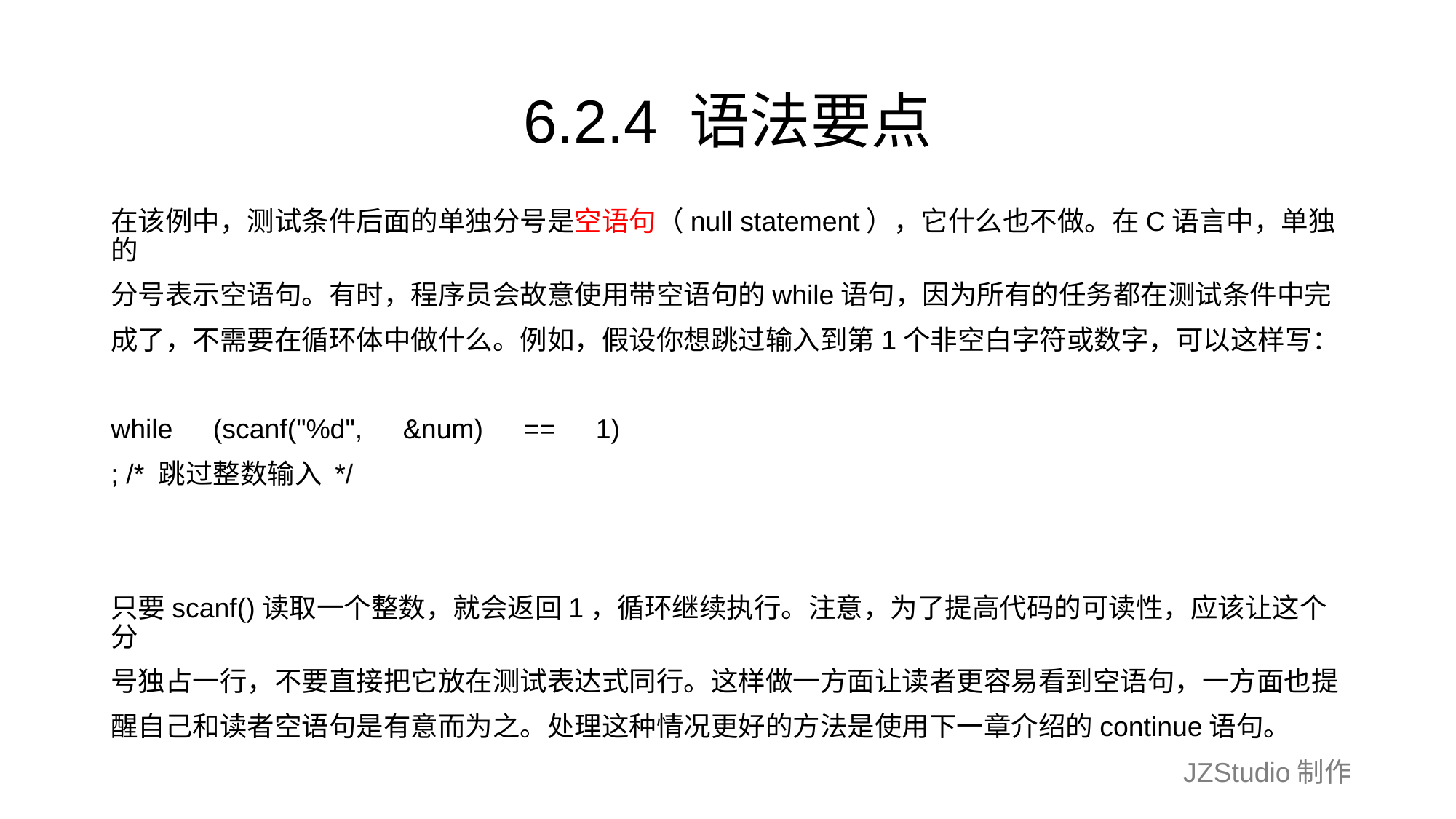

# 6.2.4 语法要点
在该例中，测试条件后面的单独分号是空语句（null statement），它什么也不做。在C语言中，单独的
分号表示空语句。有时，程序员会故意使用带空语句的while语句，因为所有的任务都在测试条件中完
成了，不需要在循环体中做什么。例如，假设你想跳过输入到第1个非空白字符或数字，可以这样写：

while　(scanf("%d",　&num)　==　1)
; /* 跳过整数输入 */

只要scanf()读取一个整数，就会返回1，循环继续执行。注意，为了提高代码的可读性，应该让这个分
号独占一行，不要直接把它放在测试表达式同行。这样做一方面让读者更容易看到空语句，一方面也提
醒自己和读者空语句是有意而为之。处理这种情况更好的方法是使用下一章介绍的continue语句。